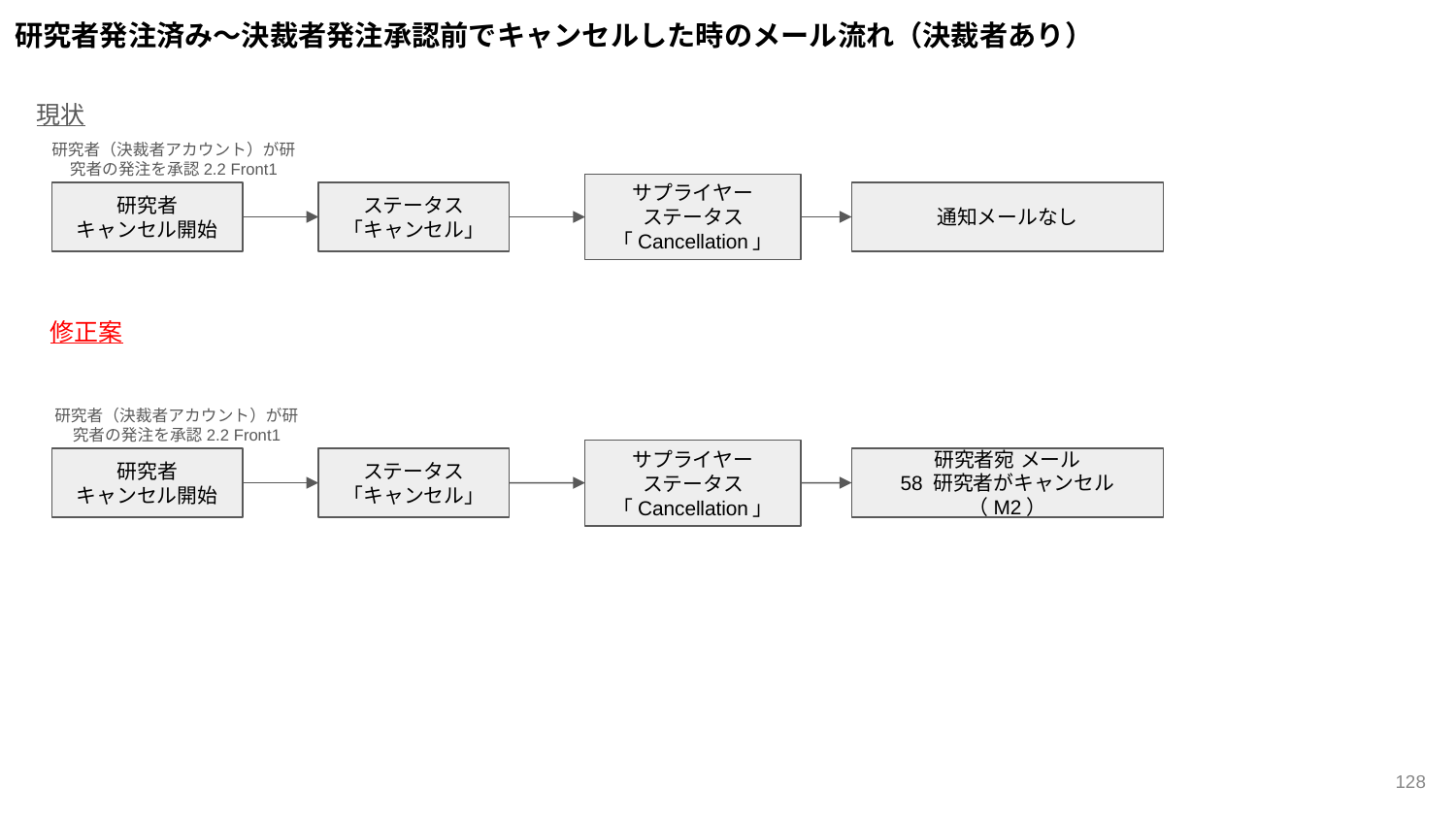

研究者発注済み～決裁者発注承認前でキャンセルした時のメール流れ（決裁者あり）
現状
研究者（決裁者アカウント）が研究者の発注を承認2.2 Front1
サプライヤー
ステータス
「Cancellation」
研究者
キャンセル開始
ステータス
「キャンセル」
通知メールなし
修正案
研究者（決裁者アカウント）が研究者の発注を承認2.2 Front1
サプライヤー
ステータス
「Cancellation」
研究者
キャンセル開始
ステータス
「キャンセル」
研究者宛 メール
58 研究者がキャンセル（M2）
128